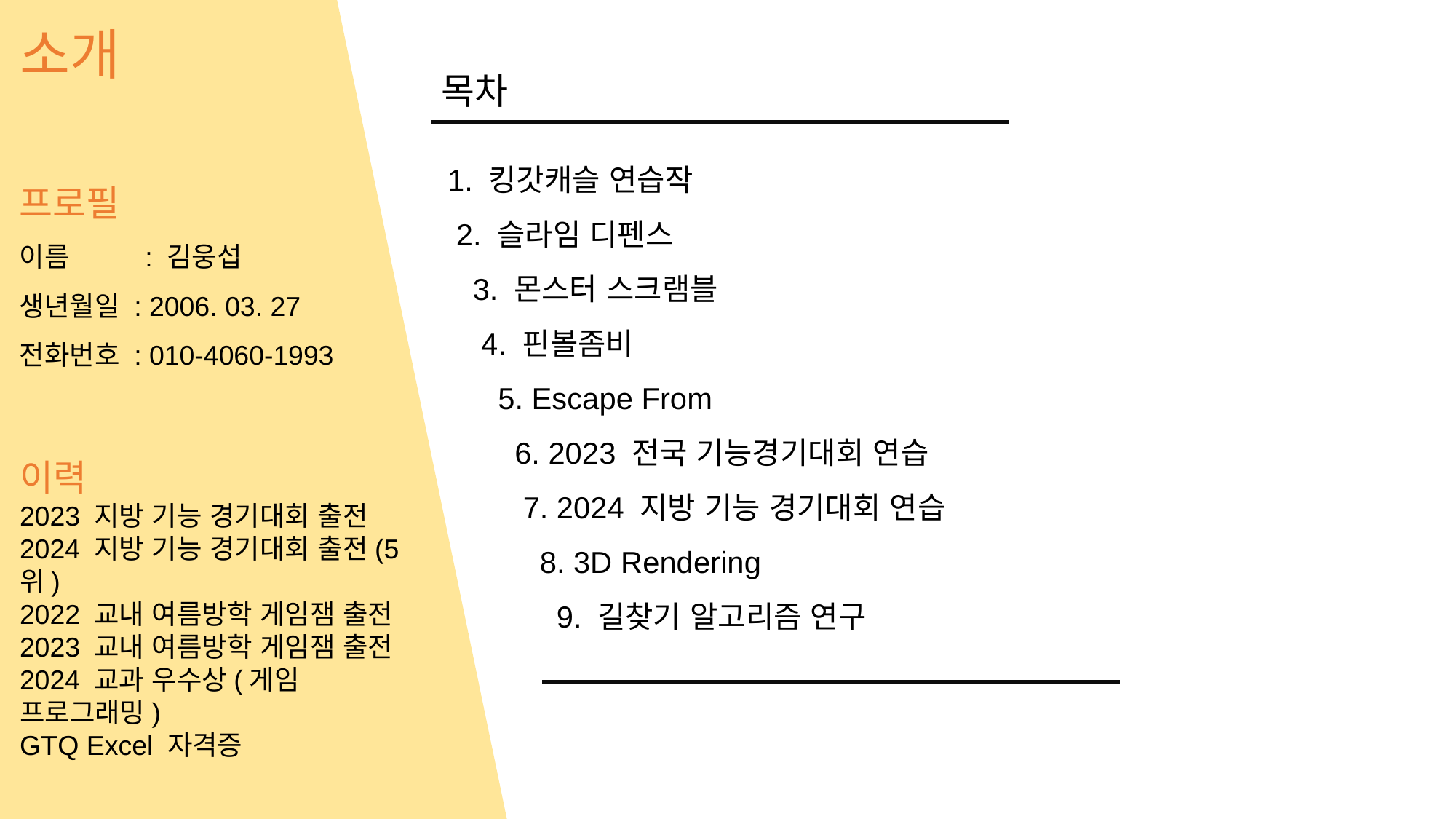

소개
목차

1. 킹갓캐슬 연습작
 2. 슬라임 디펜스
   3. 몬스터 스크램블
    4. 핀볼좀비
      5. Escape From
        6. 2023 전국 기능경기대회 연습
         7. 2024 지방 기능 경기대회 연습
           8. 3D Rendering
             9. 길찾기 알고리즘 연구

프로필
이름         : 김웅섭
생년월일 : 2006. 03. 27
전화번호 : 010-4060-1993
이력
2023 지방 기능 경기대회 출전
2024 지방 기능 경기대회 출전(5위)
2022 교내 여름방학 게임잼 출전
2023 교내 여름방학 게임잼 출전
2024 교과 우수상(게임 프로그래밍)
GTQ Excel 자격증